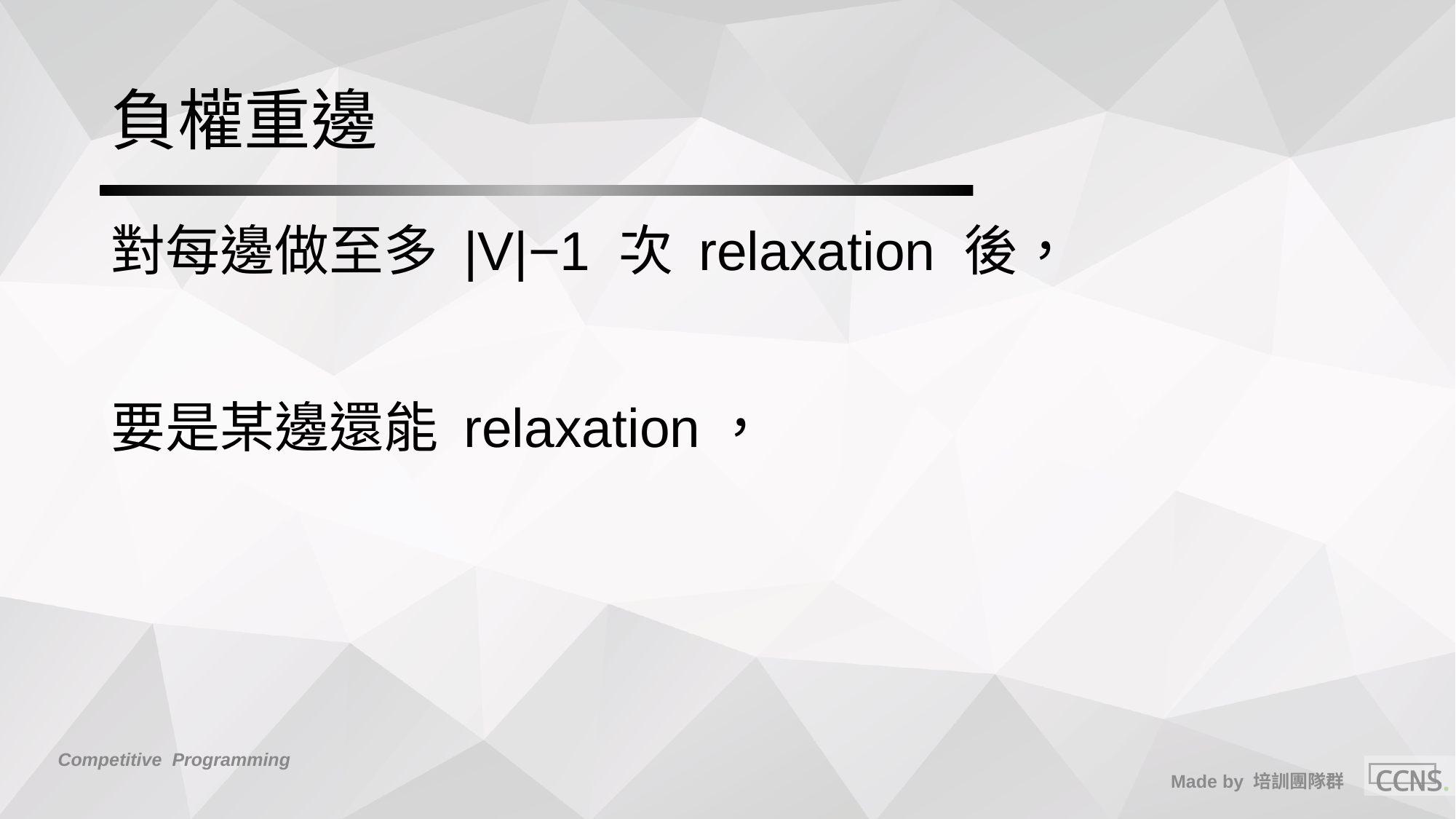

# 負權重邊
對每邊做至多 |V|−1 次 relaxation 後，
要是某邊還能 relaxation，